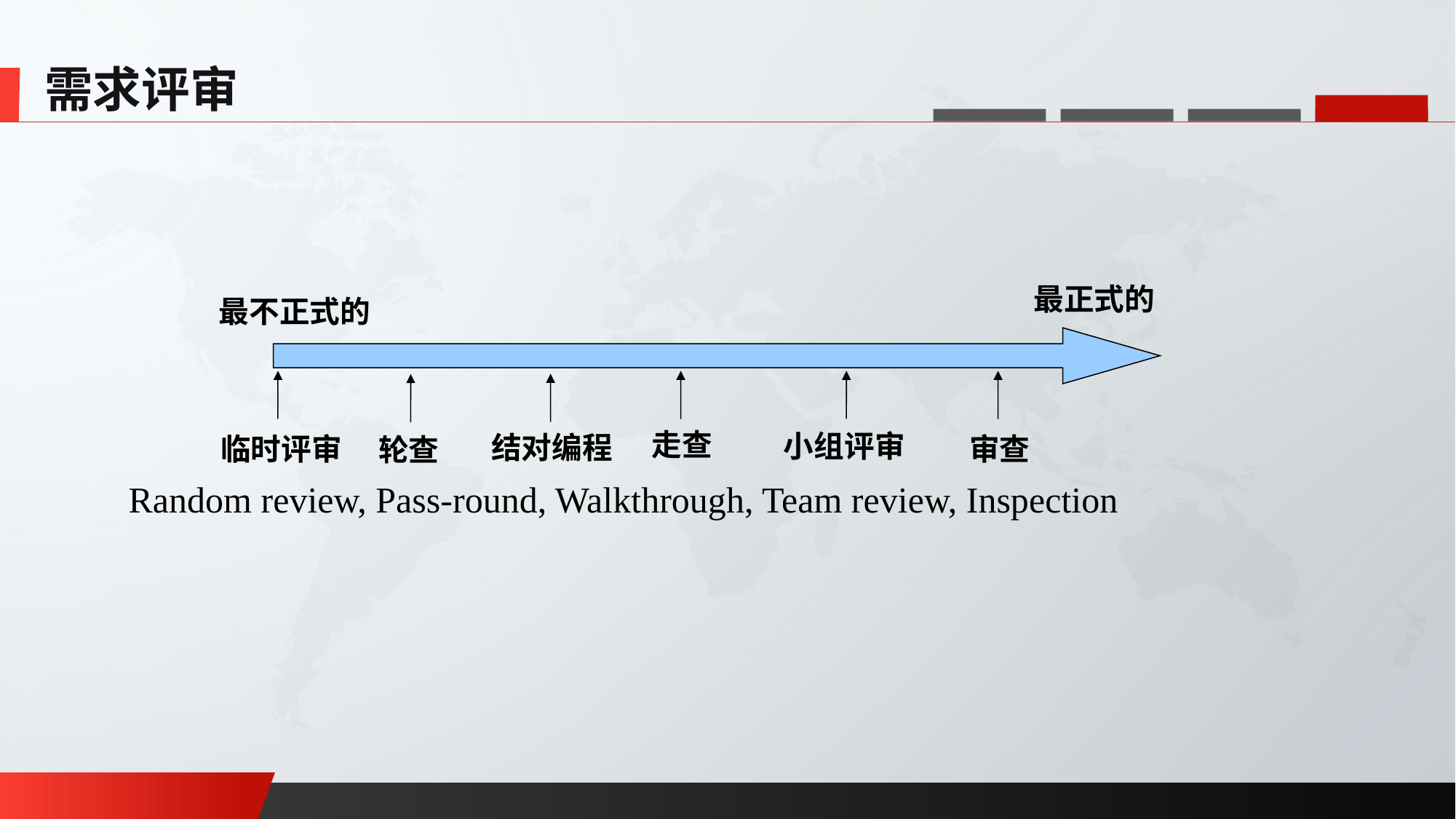

需求评审

最正式的
最不正式的

  走查
小组评审
临时评审
  审查
轮查
Random review, Pass-round, Walkthrough, Team review, Inspection

结对编程